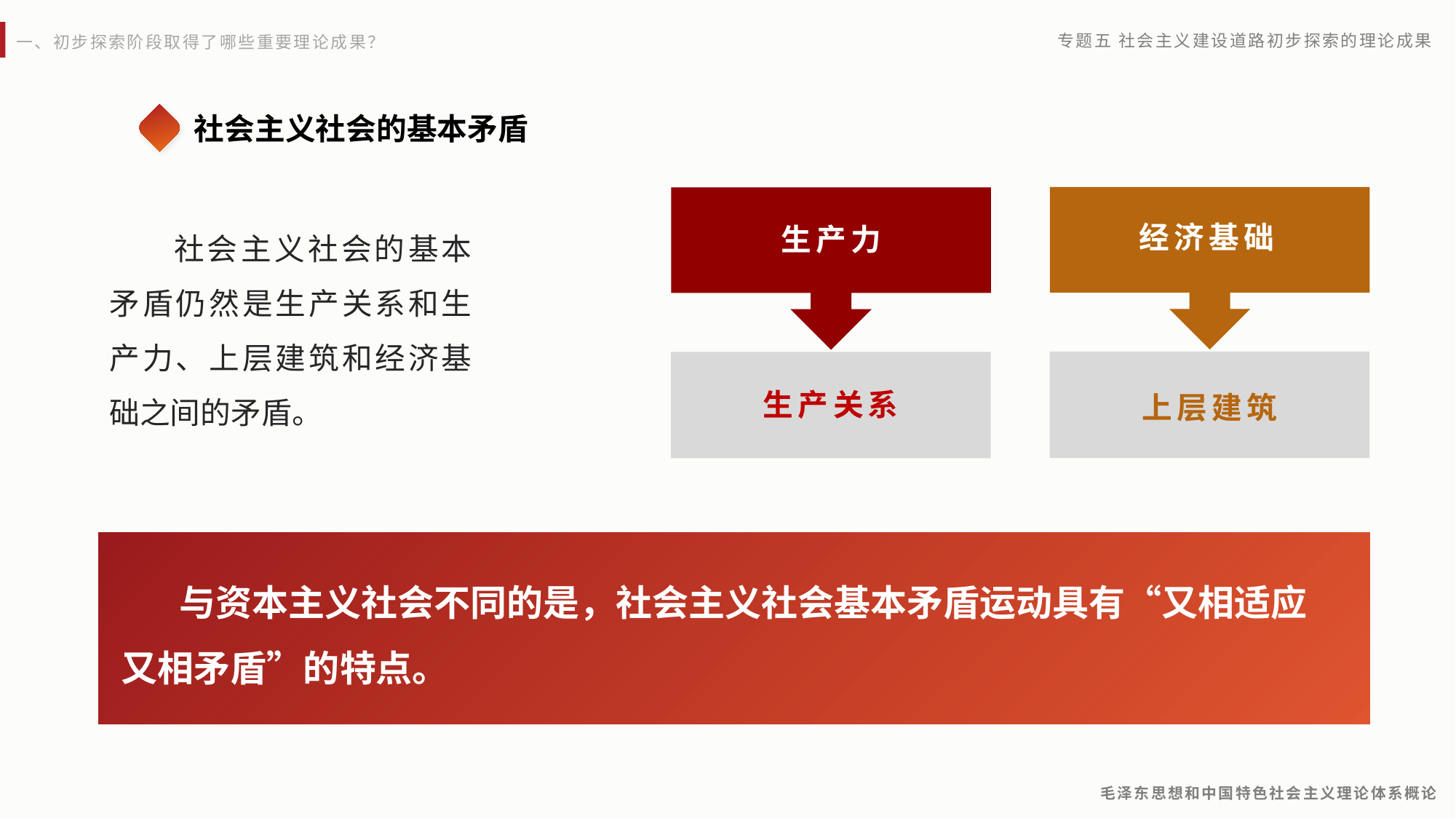

社会主义社会的基本矛盾

社会主义社会的基本矛盾仍然是生产关系和生产力、上层建筑和经济基础之间的矛盾。
经济基础
生产力
矛
矛

上层建筑

生产关系

      与资本主义社会不同的是，社会主义社会基本矛盾运动具有“又相适应又相矛盾”的特点。